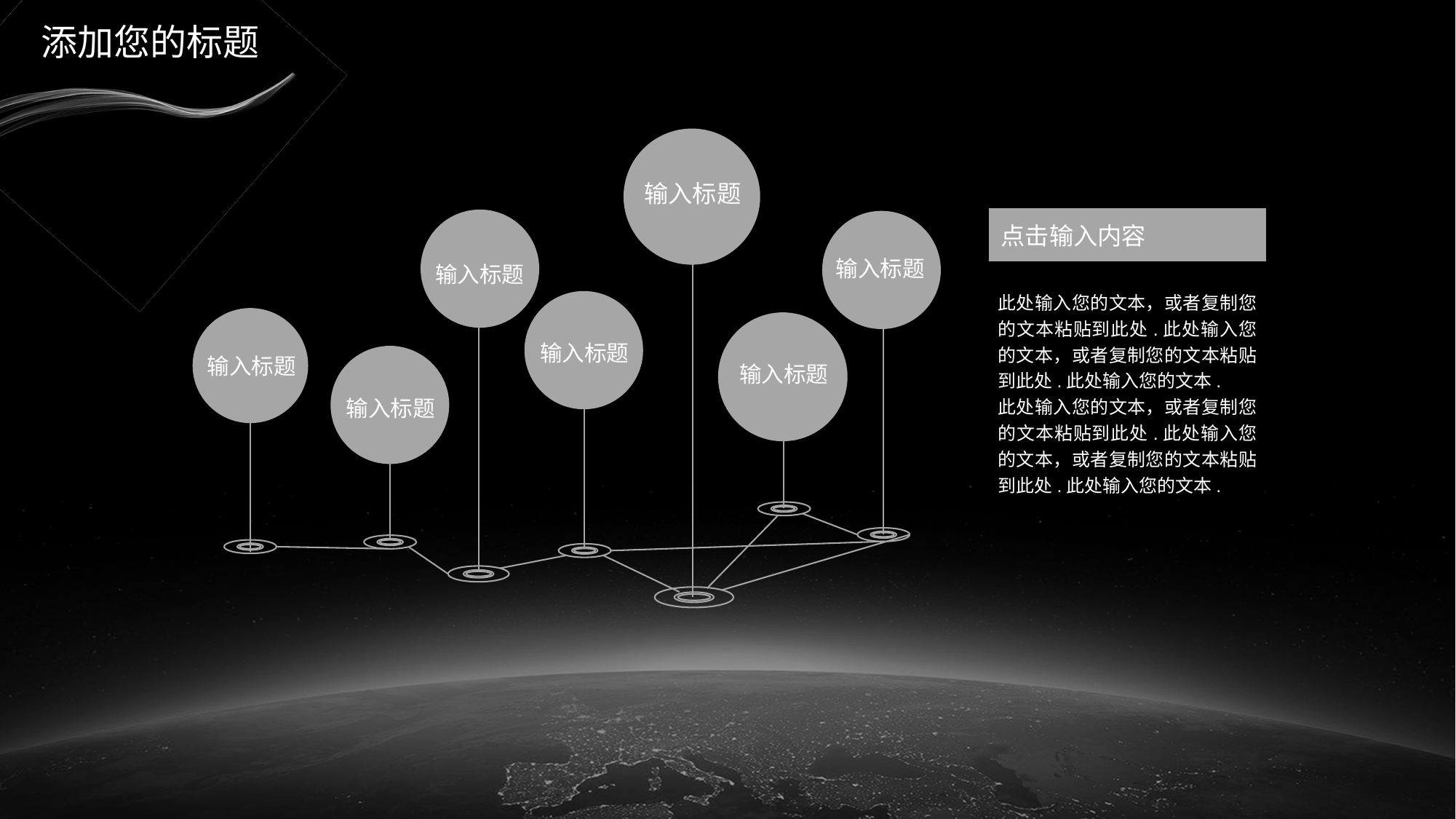

输入标题

点击输入内容
输入标题
输入标题
此处输入您的文本，或者复制您的文本粘贴到此处.此处输入您的文本，或者复制您的文本粘贴到此处.此处输入您的文本.
此处输入您的文本，或者复制您的文本粘贴到此处.此处输入您的文本，或者复制您的文本粘贴到此处.此处输入您的文本.

输入标题
输入标题

输入标题
输入标题